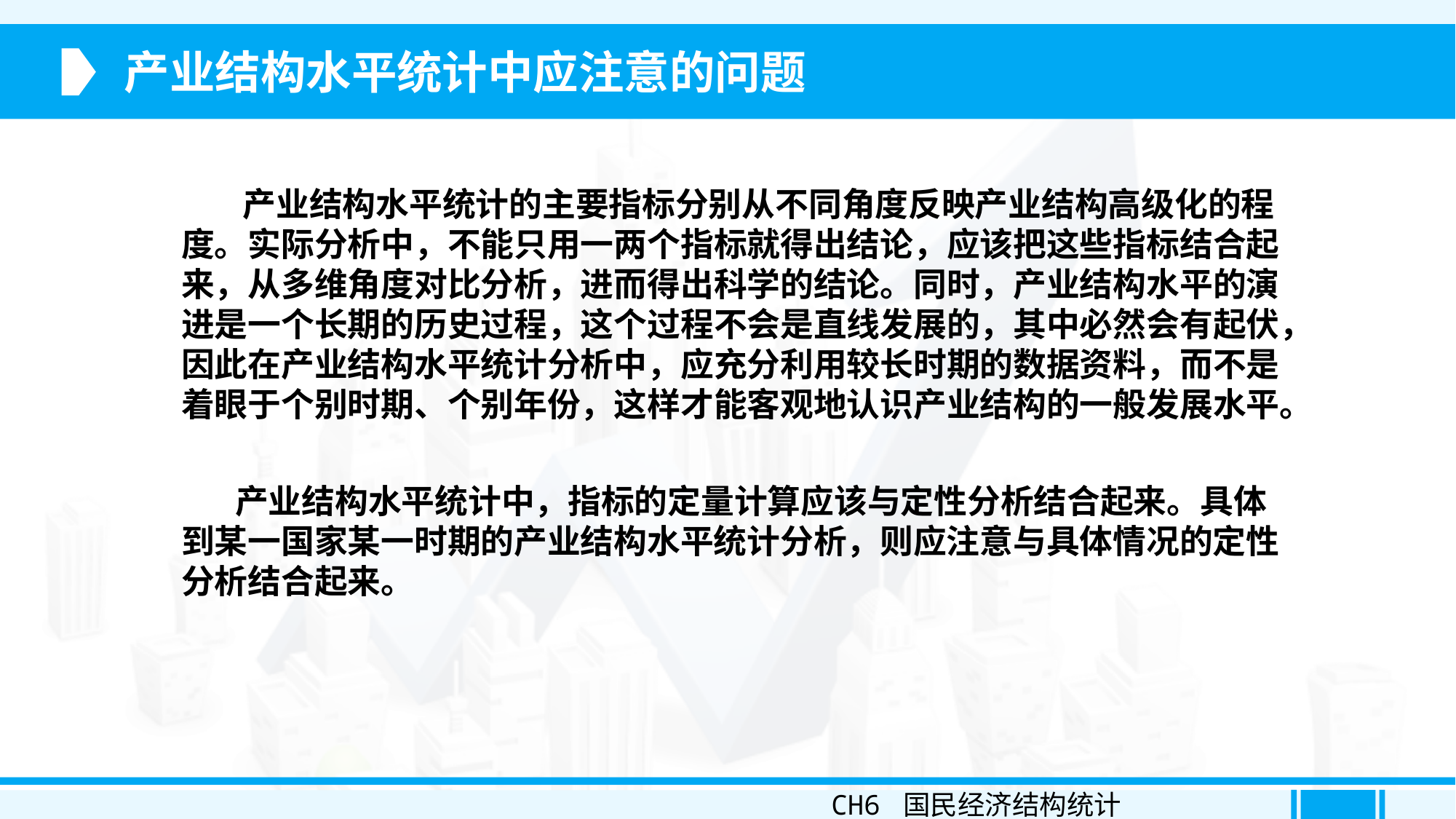

产业结构水平统计中应注意的问题

       产业结构水平统计的主要指标分别从不同角度反映产业结构高级化的程度。实际分析中，不能只用一两个指标就得出结论，应该把这些指标结合起来，从多维角度对比分析，进而得出科学的结论。同时，产业结构水平的演进是一个长期的历史过程，这个过程不会是直线发展的，其中必然会有起伏，因此在产业结构水平统计分析中，应充分利用较长时期的数据资料，而不是着眼于个别时期、个别年份，这样才能客观地认识产业结构的一般发展水平。
      产业结构水平统计中，指标的定量计算应该与定性分析结合起来。具体到某一国家某一时期的产业结构水平统计分析，则应注意与具体情况的定性分析结合起来。
CH6 国民经济结构统计
9